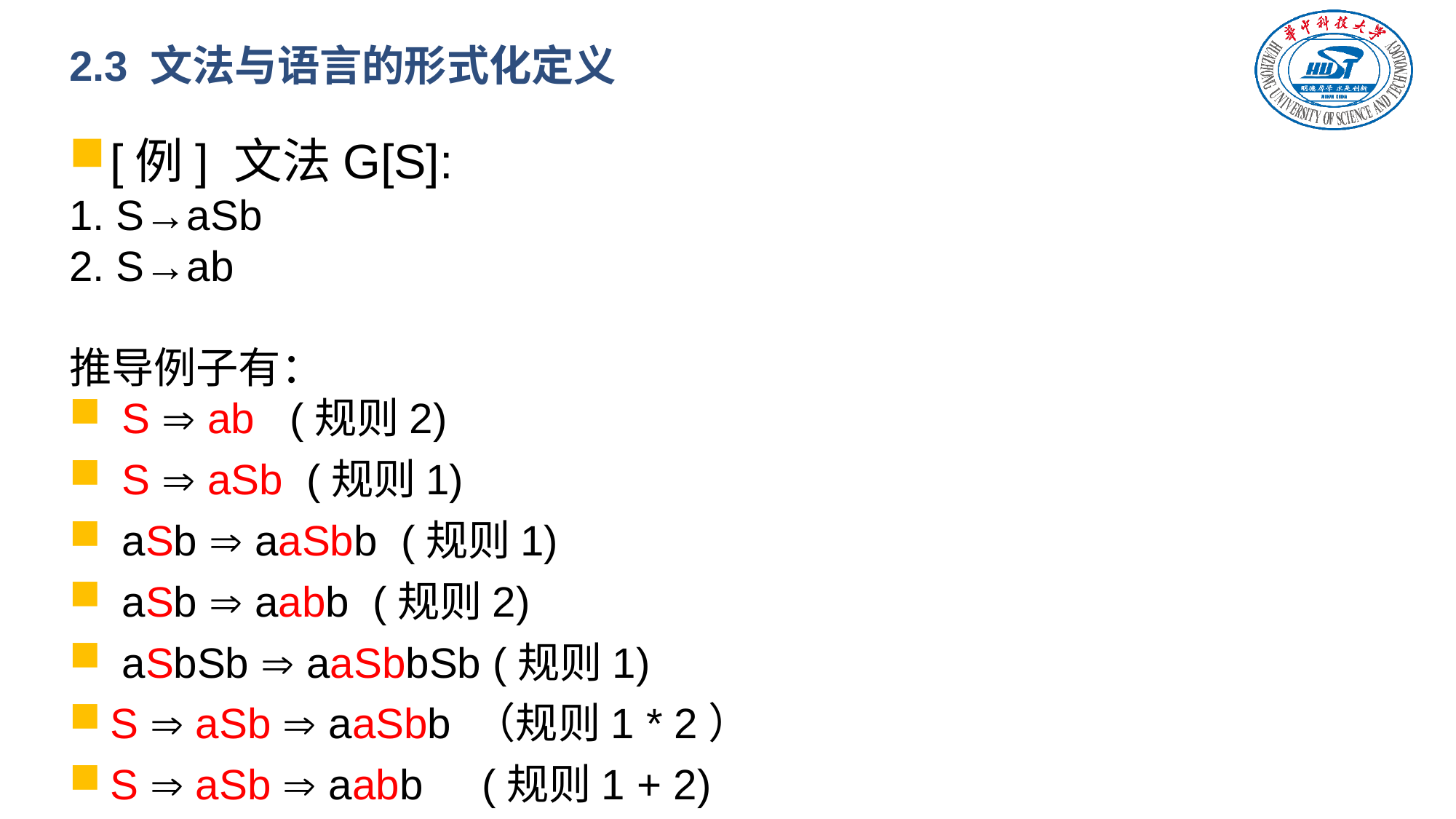

# 2.3 文法与语言的形式化定义
[例] 文法G[S]:
1. S→aSb
2. S→ab

推导例子有：
 S ⇒ ab   (规则2)
 S ⇒ aSb  (规则1)
 aSb ⇒ aaSbb  (规则1)
 aSb ⇒ aabb  (规则2)
 aSbSb ⇒ aaSbbSb (规则1)
S ⇒ aSb ⇒ aaSbb （规则1 * 2）
S ⇒ aSb ⇒ aabb     (规则1 + 2)
26